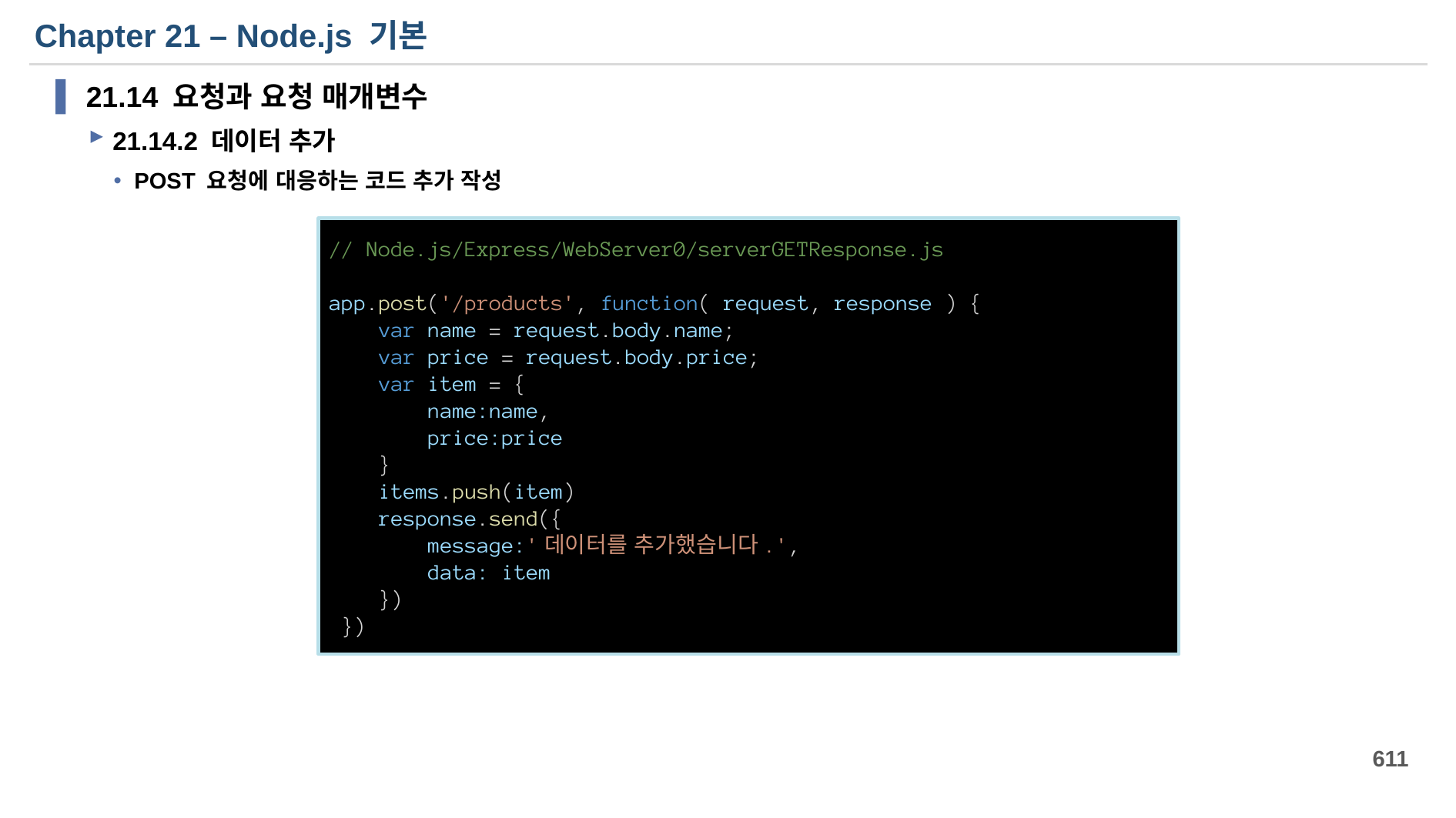

# Chapter 21 – Node.js 기본
21.14 요청과 요청 매개변수
21.14.2 데이터 추가
POST 요청에 대응하는 코드 추가 작성
// Node.js/Express/WebServer0/serverGETResponse.js

app.post('/products', function( request, response ) {
    var name = request.body.name;
    var price = request.body.price;
    var item = {
        name:name,
        price:price
    }
    items.push(item)
    response.send({
        message:'데이터를 추가했습니다.',
        data: item
    })
 })
611